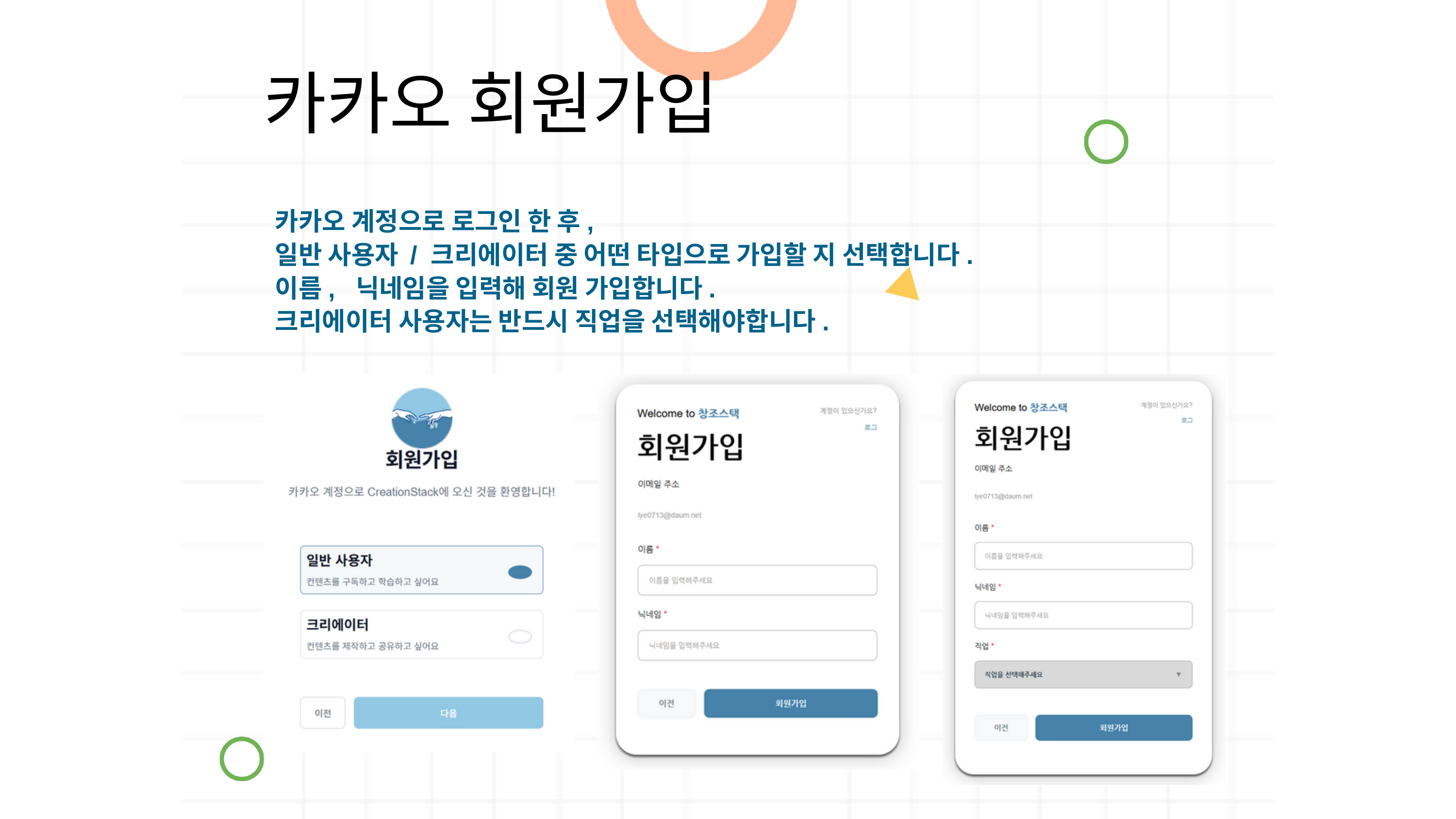

카카오 회원가입

카카오 계정으로 로그인 한 후,
일반 사용자 / 크리에이터 중 어떤 타입으로 가입할 지 선택합니다.
이름,  닉네임을 입력해 회원 가입합니다.
크리에이터 사용자는 반드시 직업을 선택해야합니다.